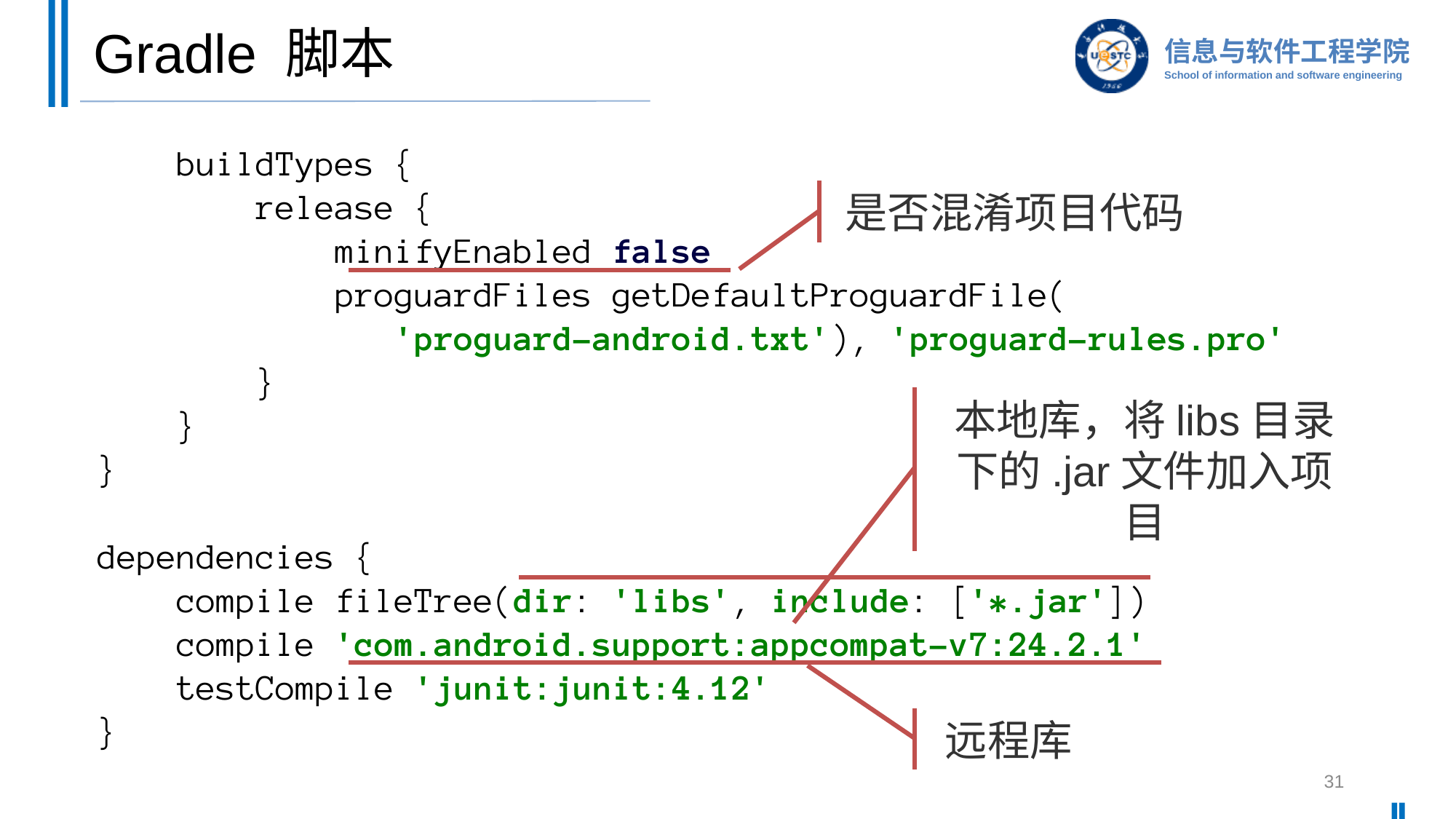

# Gradle 脚本
    buildTypes {
        release {
            minifyEnabled false
            proguardFiles getDefaultProguardFile(
               'proguard-android.txt'), 'proguard-rules.pro'
        }
    }
}
dependencies {
    compile fileTree(dir: 'libs', include: ['*.jar'])
    compile 'com.android.support:appcompat-v7:24.2.1'
    testCompile 'junit:junit:4.12'
}
是否混淆项目代码
本地库，将libs目录下的.jar文件加入项目
远程库
31